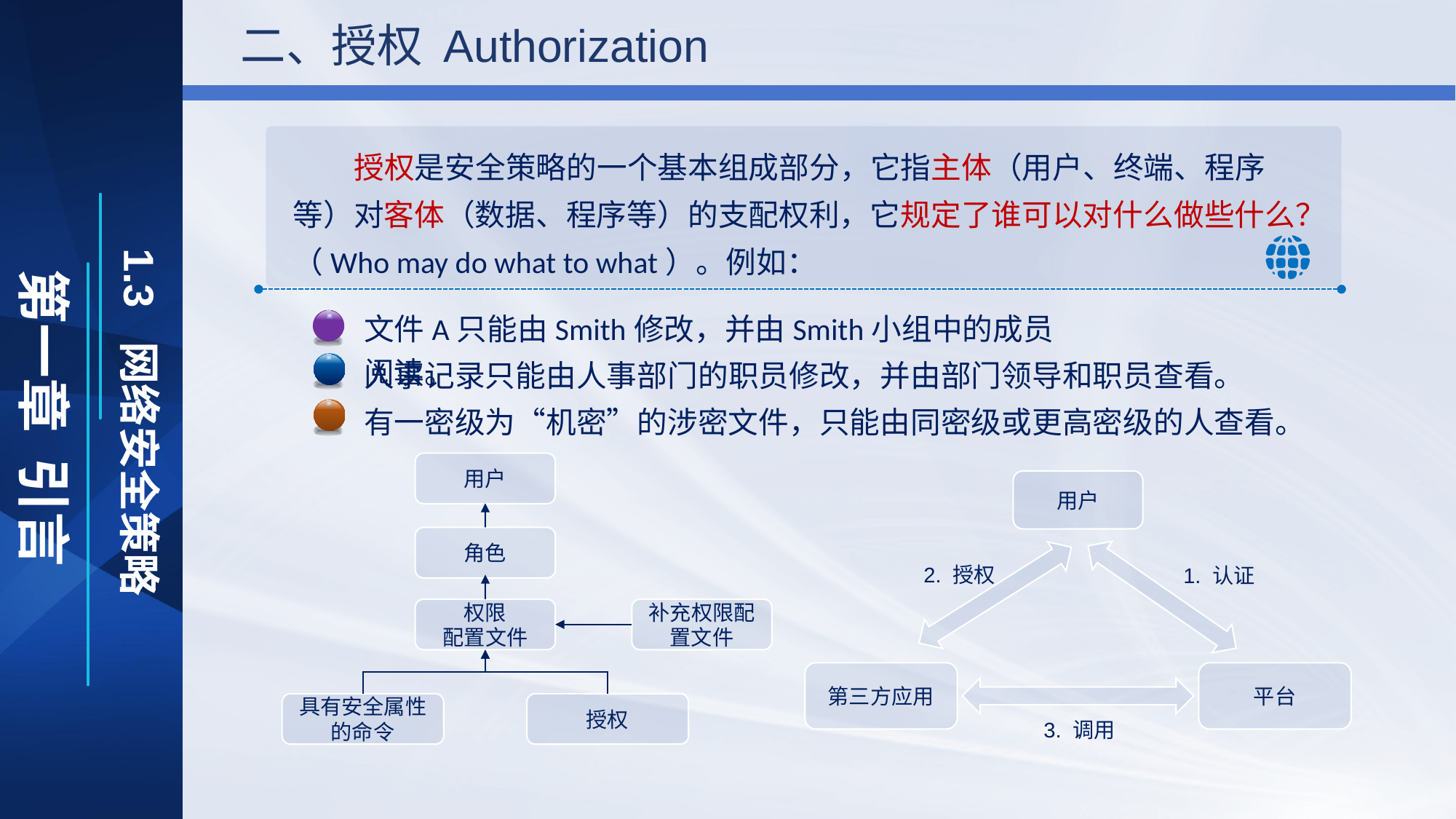

二、授权 Authorization
第一章  引言
1.3  网络安全策略

        授权是安全策略的一个基本组成部分，它指主体（用户、终端、程序等）对客体（数据、程序等）的支配权利，它规定了谁可以对什么做些什么？（Who may do what to what）。例如：
文件A只能由Smith修改，并由Smith小组中的成员阅读。

人事记录只能由人事部门的职员修改，并由部门领导和职员查看。

有一密级为“机密”的涉密文件，只能由同密级或更高密级的人查看。

用户
角色
权限
配置文件
补充权限配置文件
具有安全属性的命令
授权
用户
2. 授权
1. 认证

第三方应用
平台

3. 调用